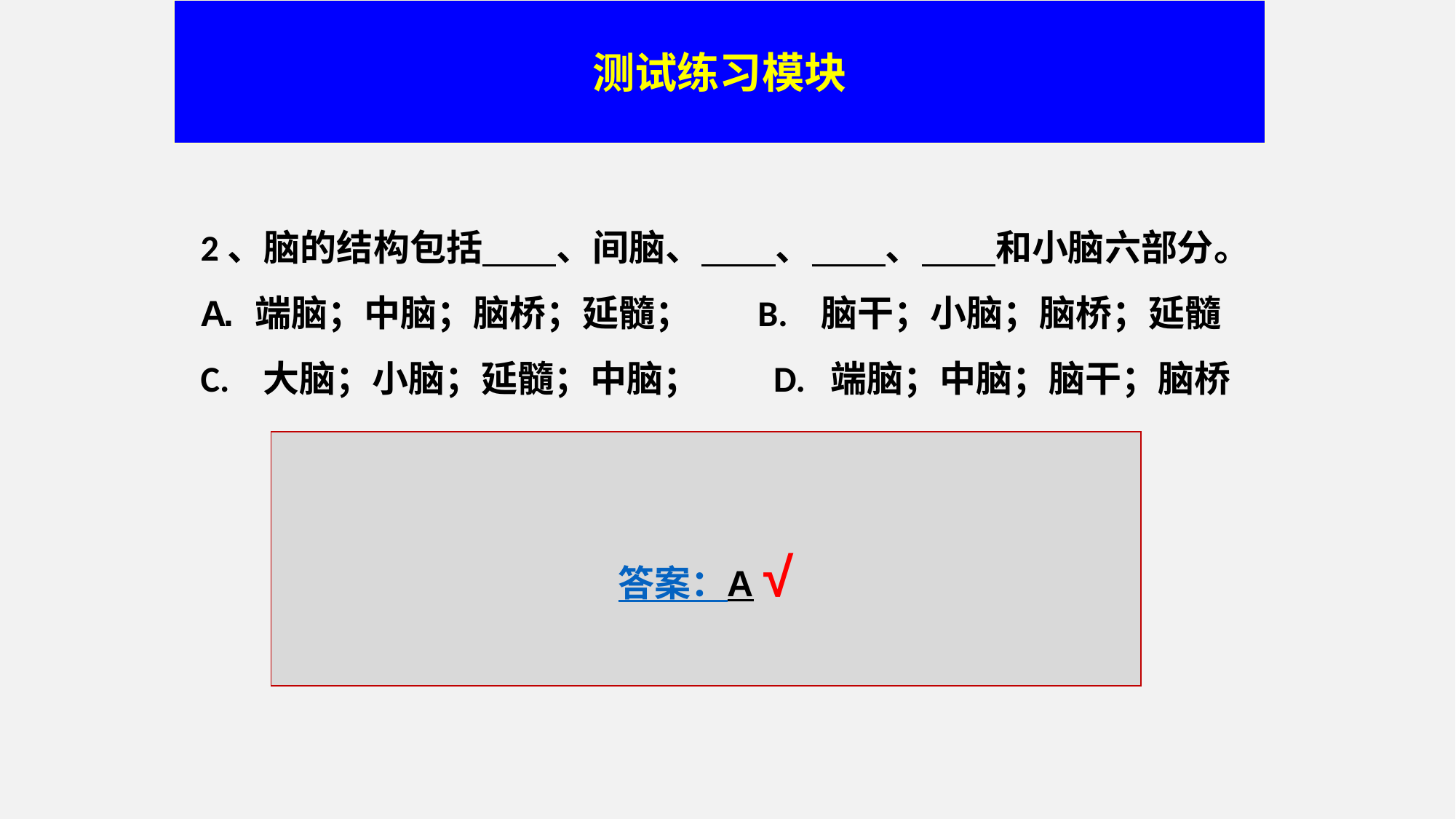

测试练习模块
2、脑的结构包括         、间脑、         、         、         和小脑六部分。
端脑；中脑；脑桥；延髓；       B.   脑干；小脑；脑桥；延髓
C.   大脑；小脑；延髓；中脑；        D.  端脑；中脑；脑干；脑桥
答案：A √